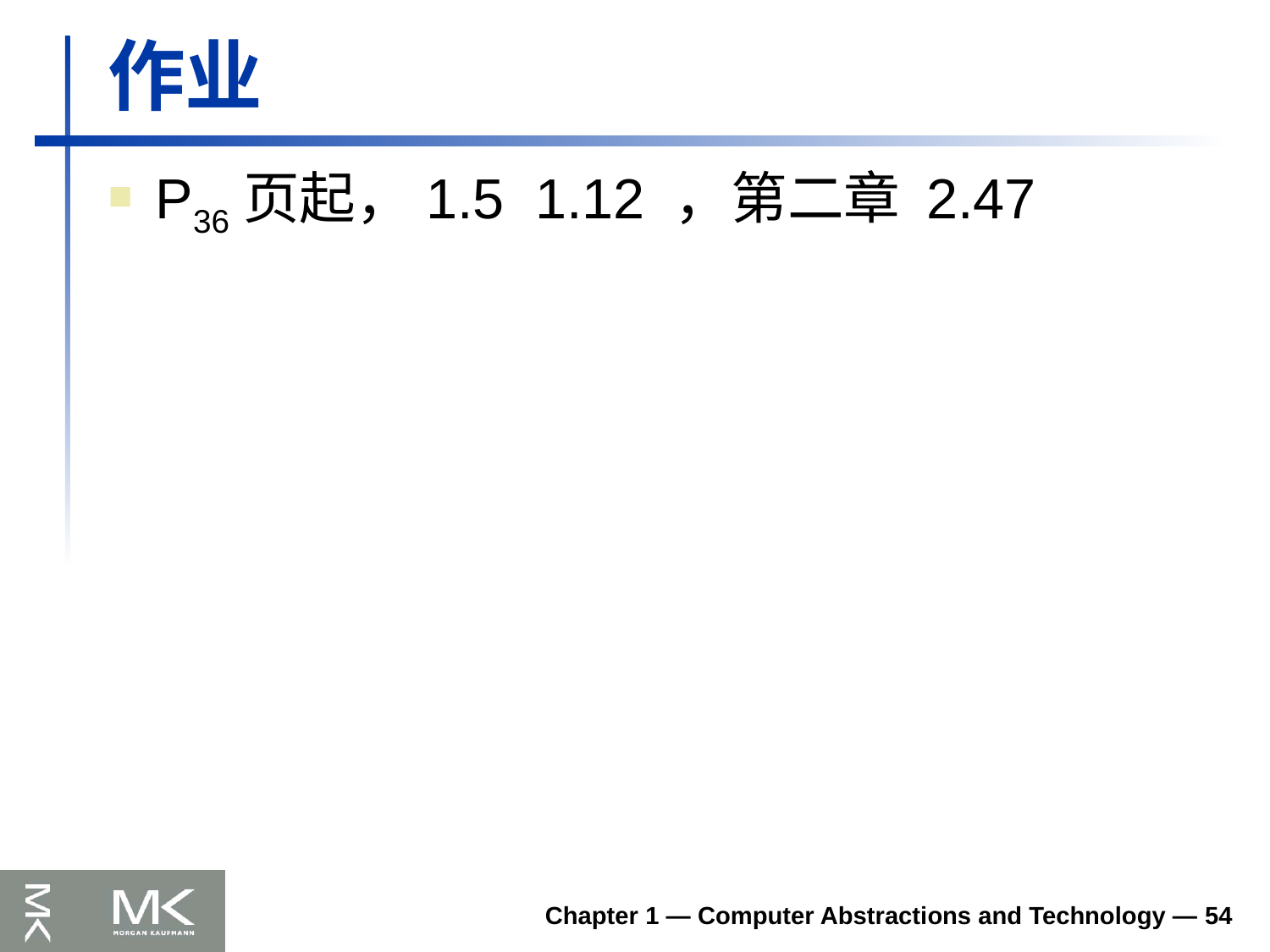

# 作业
P36页起，1.5  1.12 ，第二章 2.47

Chapter 1 — Computer Abstractions and Technology — 54